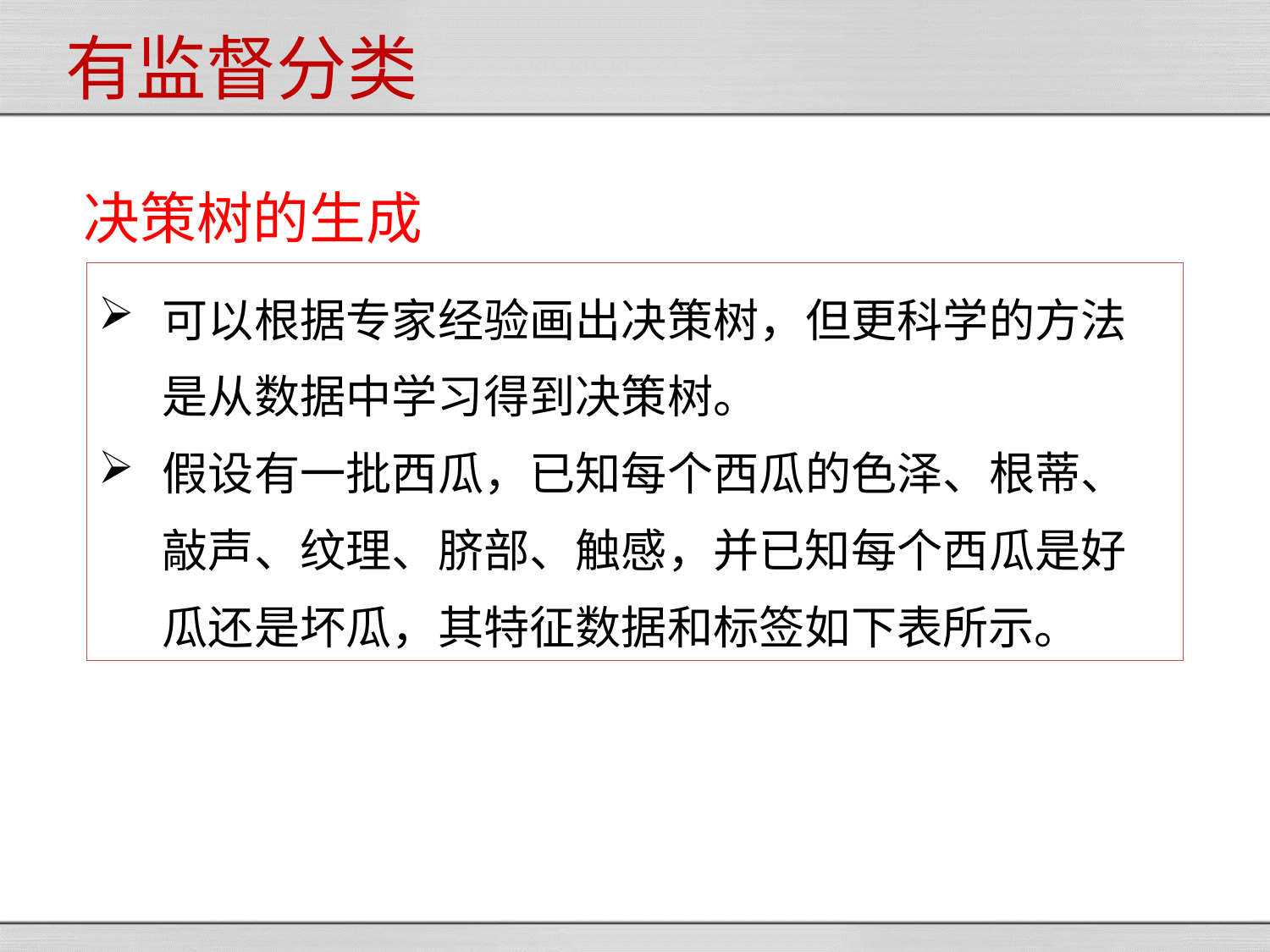

有监督分类
决策树的生成
可以根据专家经验画出决策树，但更科学的方法是从数据中学习得到决策树。
假设有一批西瓜，已知每个西瓜的色泽、根蒂、敲声、纹理、脐部、触感，并已知每个西瓜是好瓜还是坏瓜，其特征数据和标签如下表所示。